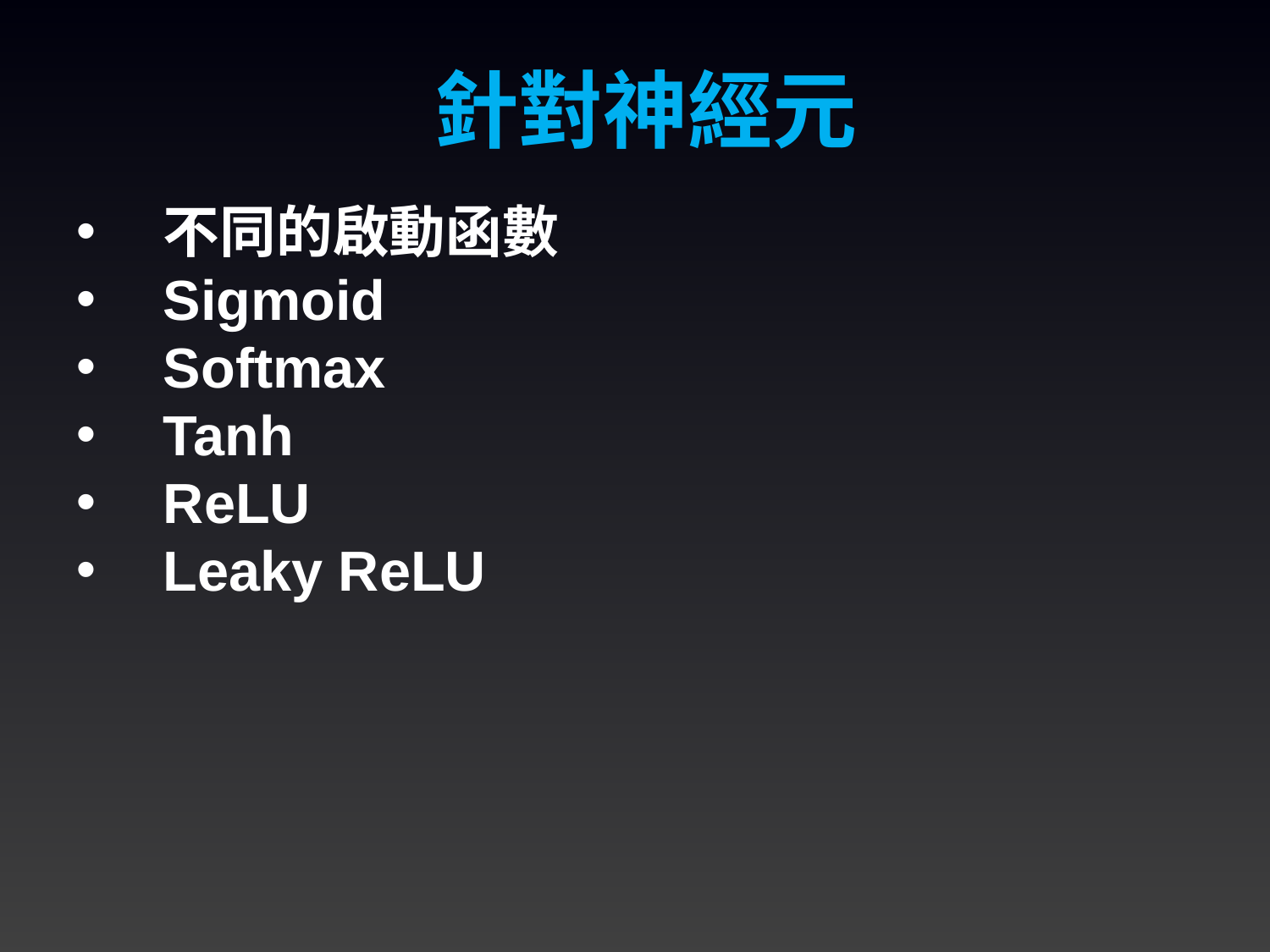

針對神經元
不同的啟動函數
Sigmoid
Softmax
Tanh
ReLU
Leaky ReLU